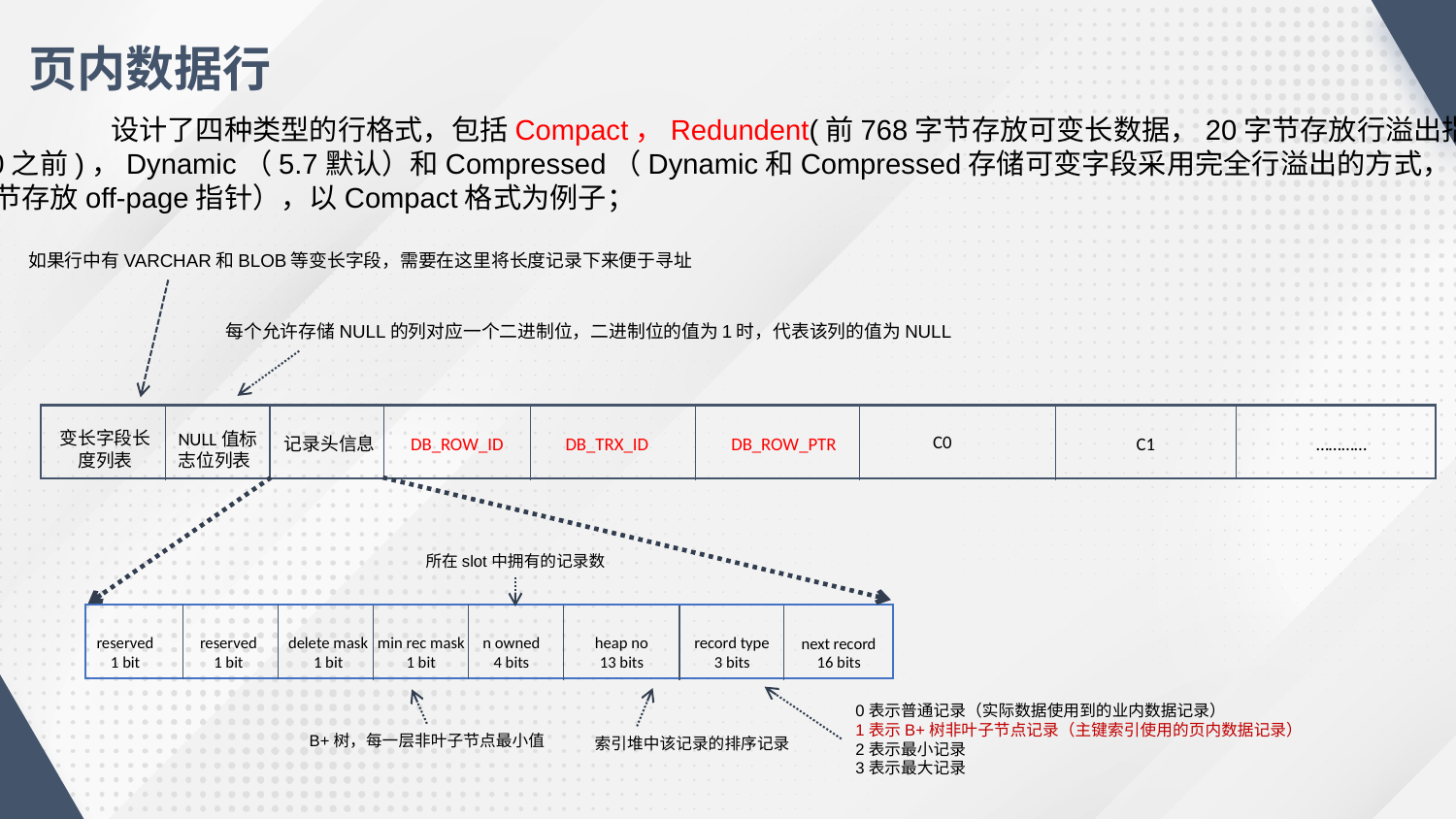

页内数据行
	设计了四种类型的行格式，包括Compact，Redundent(前768字节存放可变长数据，20字节存放行溢出指针，
5.0之前)，Dynamic（5.7默认）和Compressed（Dynamic和Compressed存储可变字段采用完全行溢出的方式，20个
字节存放off-page指针），以Compact格式为例子；
如果行中有VARCHAR和BLOB等变长字段，需要在这里将长度记录下来便于寻址
每个允许存储NULL的列对应一个二进制位，二进制位的值为1时，代表该列的值为NULL

变长字段长
度列表
NULL值标
志位列表
C0
记录头信息
DB_ROW_ID
DB_TRX_ID
DB_ROW_PTR
C1
…………
所在slot中拥有的记录数

reserved
1 bit
reserved
1 bit
delete mask
1 bit
min rec mask
1 bit
n owned
4 bits
heap no
13 bits
record type
3 bits
next record
16 bits
0表示普通记录（实际数据使用到的业内数据记录）
1表示B+树非叶子节点记录（主键索引使用的页内数据记录）
2表示最小记录
3表示最大记录
B+树，每一层非叶子节点最小值
索引堆中该记录的排序记录